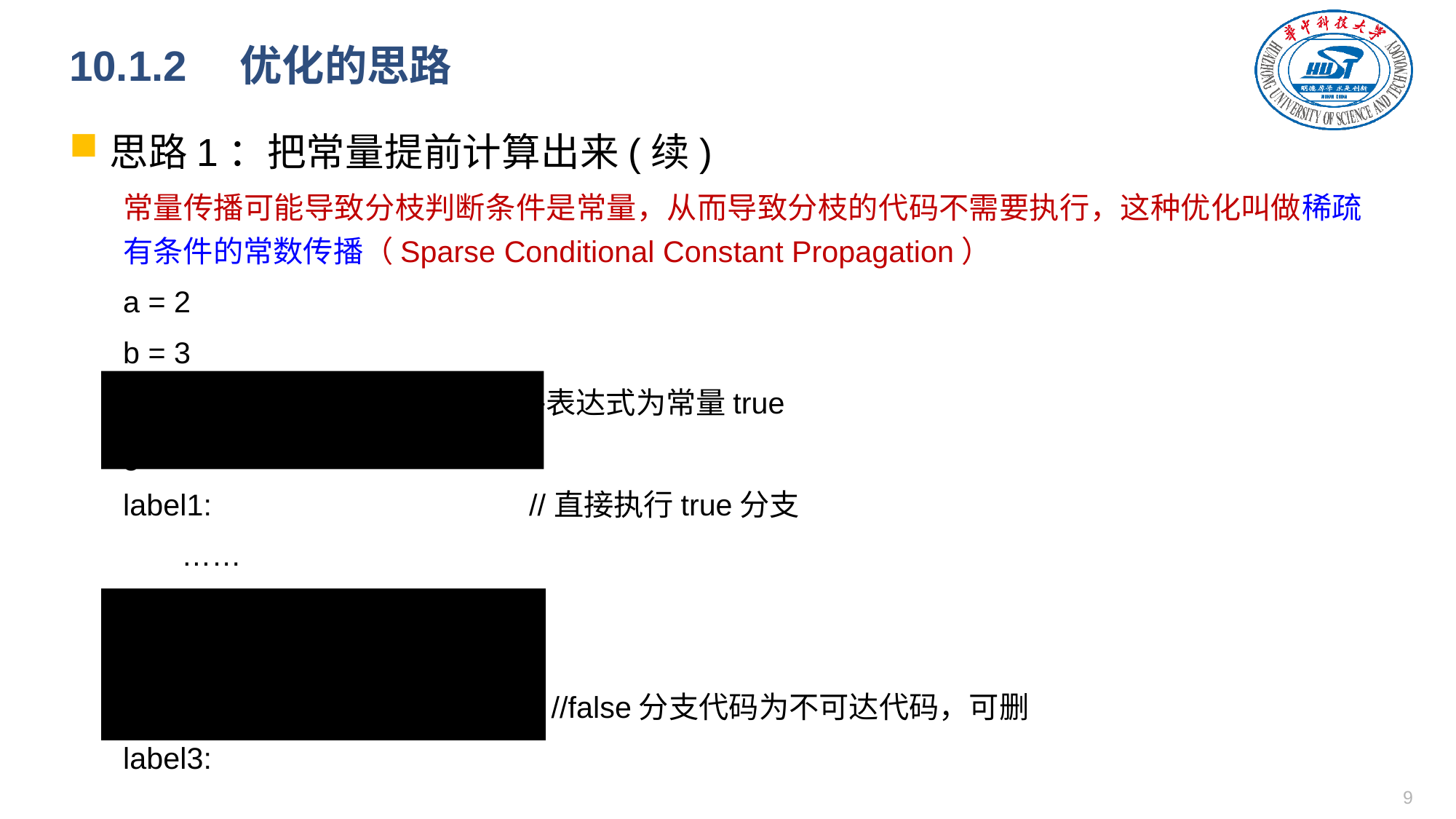

# 10.1.2　优化的思路
思路1：把常量提前计算出来(续)
常量传播可能导致分枝判断条件是常量，从而导致分枝的代码不需要执行，这种优化叫做稀疏有条件的常数传播（Sparse Conditional Constant Propagation）
	a = 2
	b = 3
	if a<b goto label1             //条件表达式为常量true
	goto label2
label1:                                      //直接执行true分支
       ……
      goto label3
label2:  ...
      ……                                      //false分支代码为不可达代码，可删
label3:

9